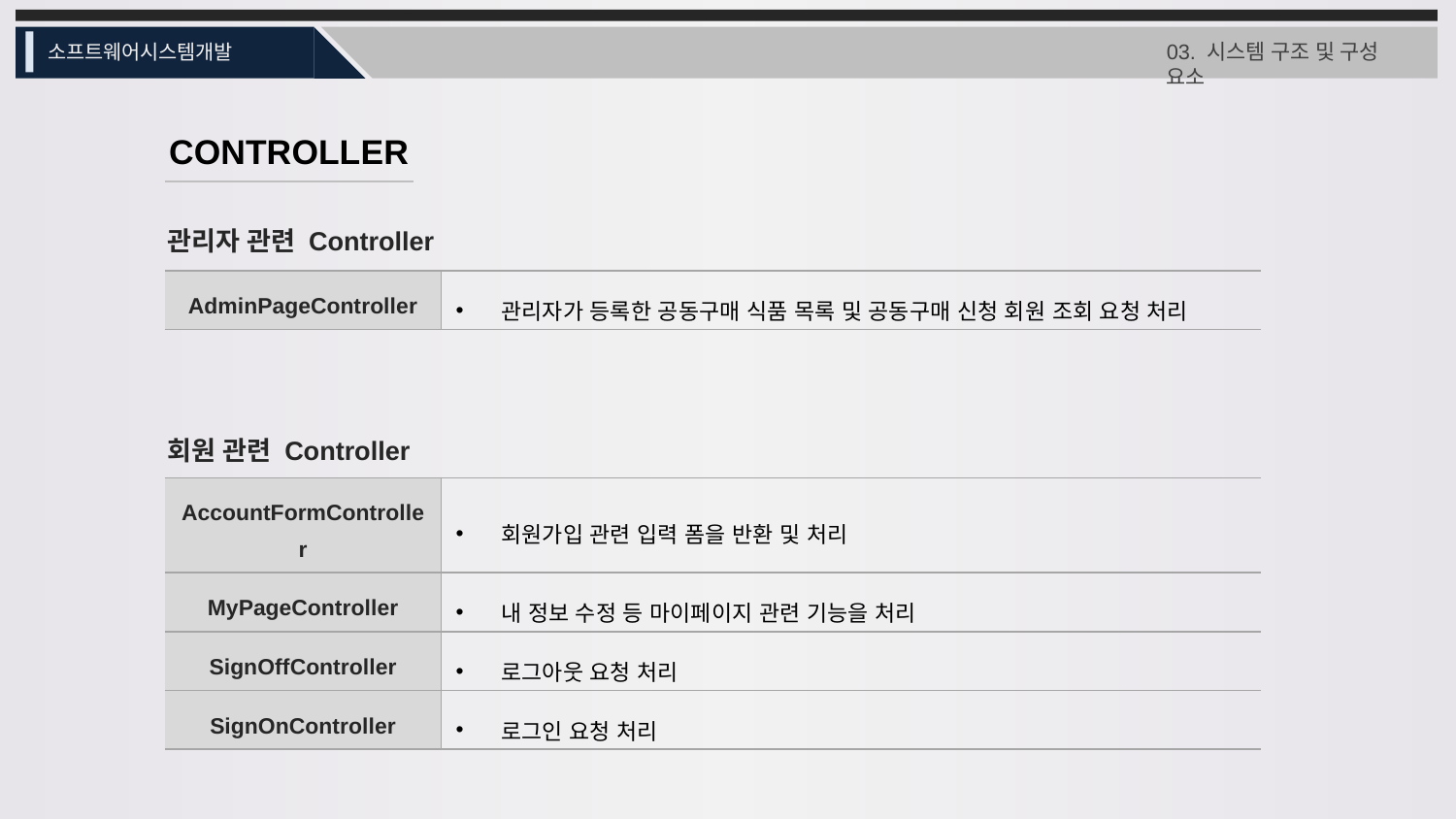

03. 시스템 구조 및 구성 요소
소프트웨어시스템개발
CONTROLLER
관리자 관련 Controller
| AdminPageController | 관리자가 등록한 공동구매 식품 목록 및 공동구매 신청 회원 조회 요청 처리 |
| --- | --- |
회원 관련 Controller
| AccountFormController | 회원가입 관련 입력 폼을 반환 및 처리 |
| --- | --- |
| MyPageController | 내 정보 수정 등 마이페이지 관련 기능을 처리 |
| SignOffController | 로그아웃 요청 처리 |
| SignOnController | 로그인 요청 처리 |